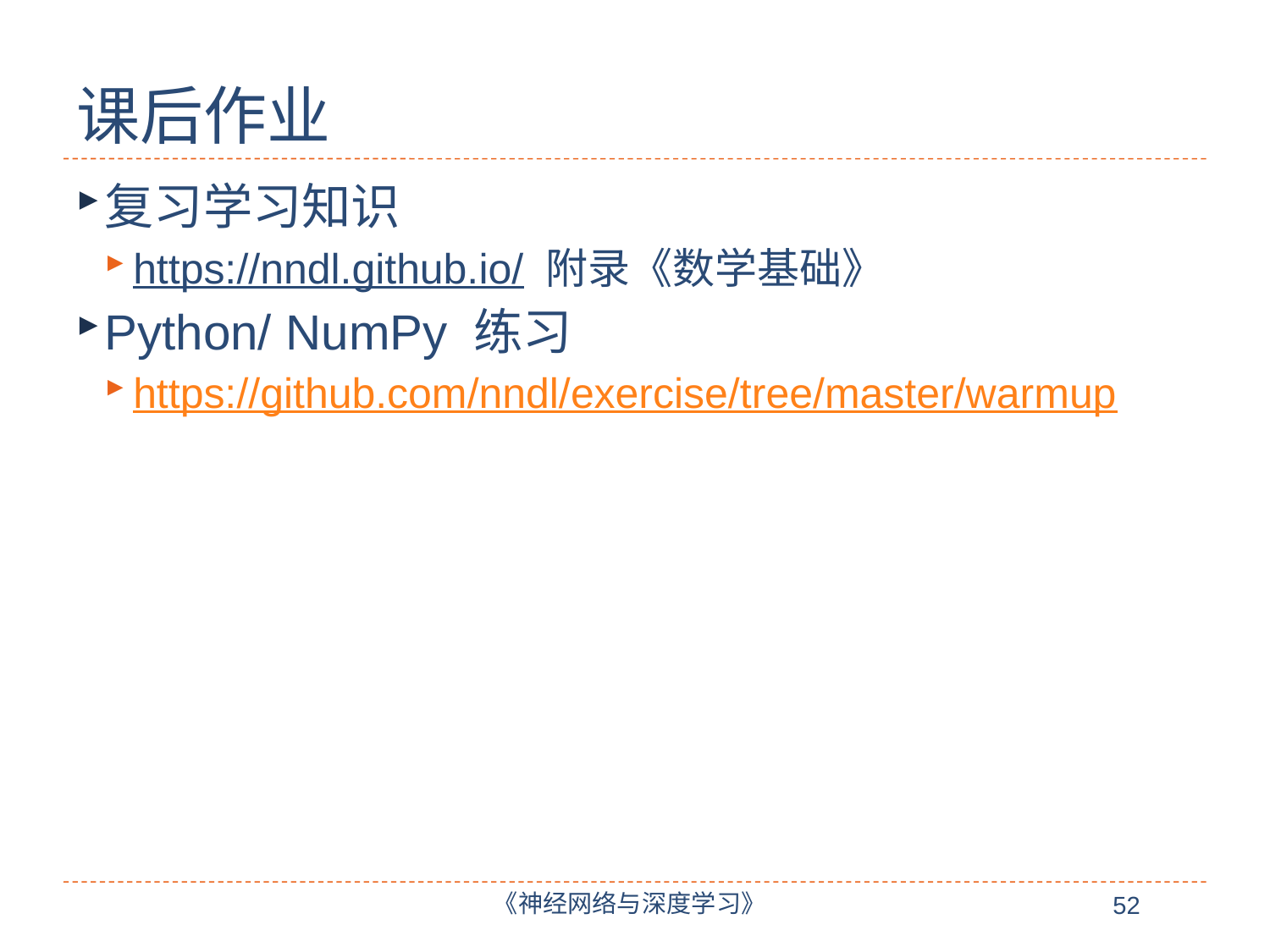

# 课后作业
复习学习知识
https://nndl.github.io/ 附录《数学基础》
Python/ NumPy 练习
https://github.com/nndl/exercise/tree/master/warmup